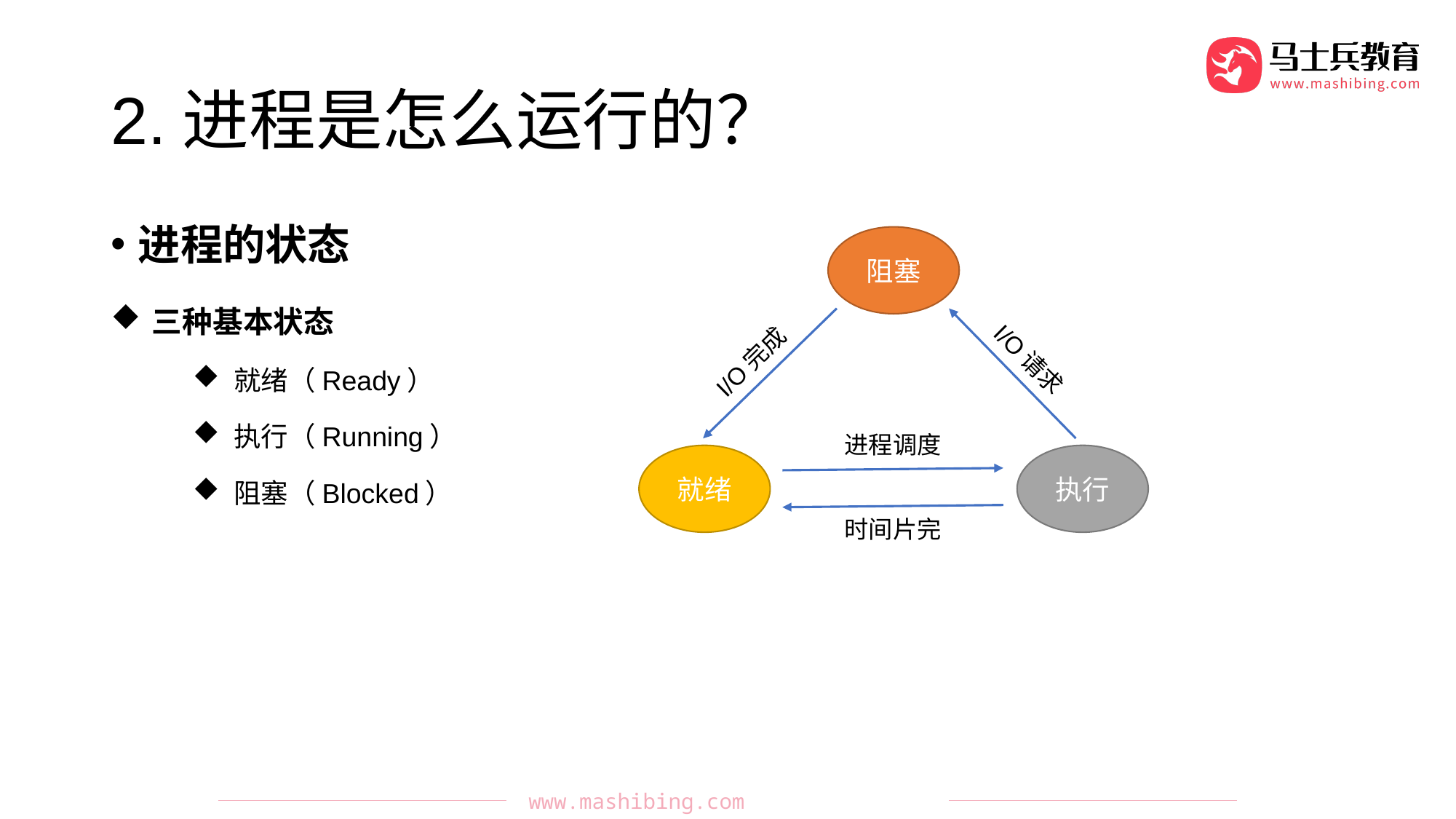

# 2.进程是怎么运行的？
进程的状态
三种基本状态
就绪（Ready）
执行（Running）
阻塞（Blocked）
阻塞
I/O请求
I/O完成
进程调度
时间片完
就绪
执行